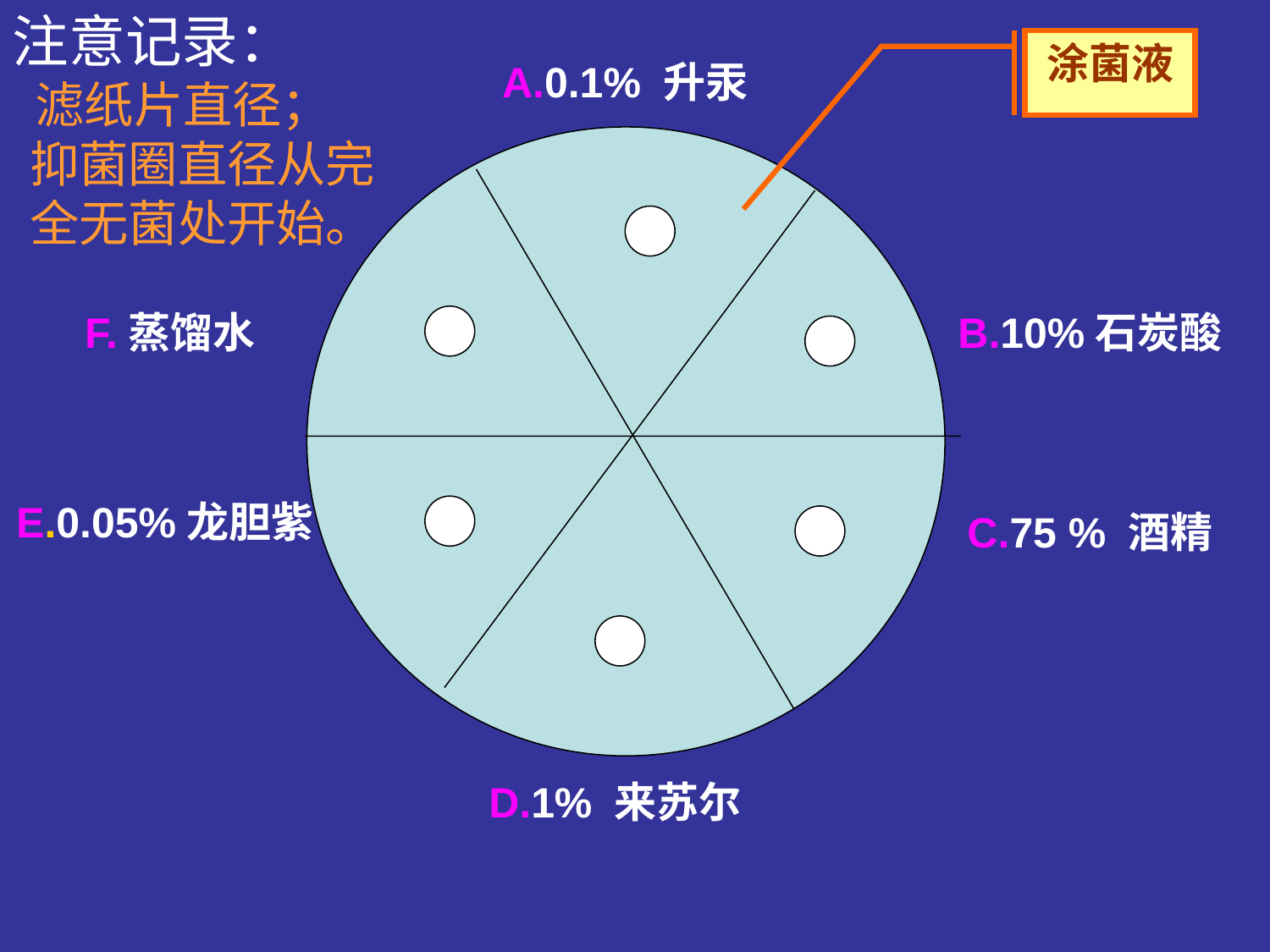

注意记录：
 滤纸片直径；
抑菌圈直径从完全无菌处开始。
涂菌液
A.0.1% 升汞

F.蒸馏水
B.10%石炭酸

E.0.05%龙胆紫
C.75 % 酒精

D.1% 来苏尔